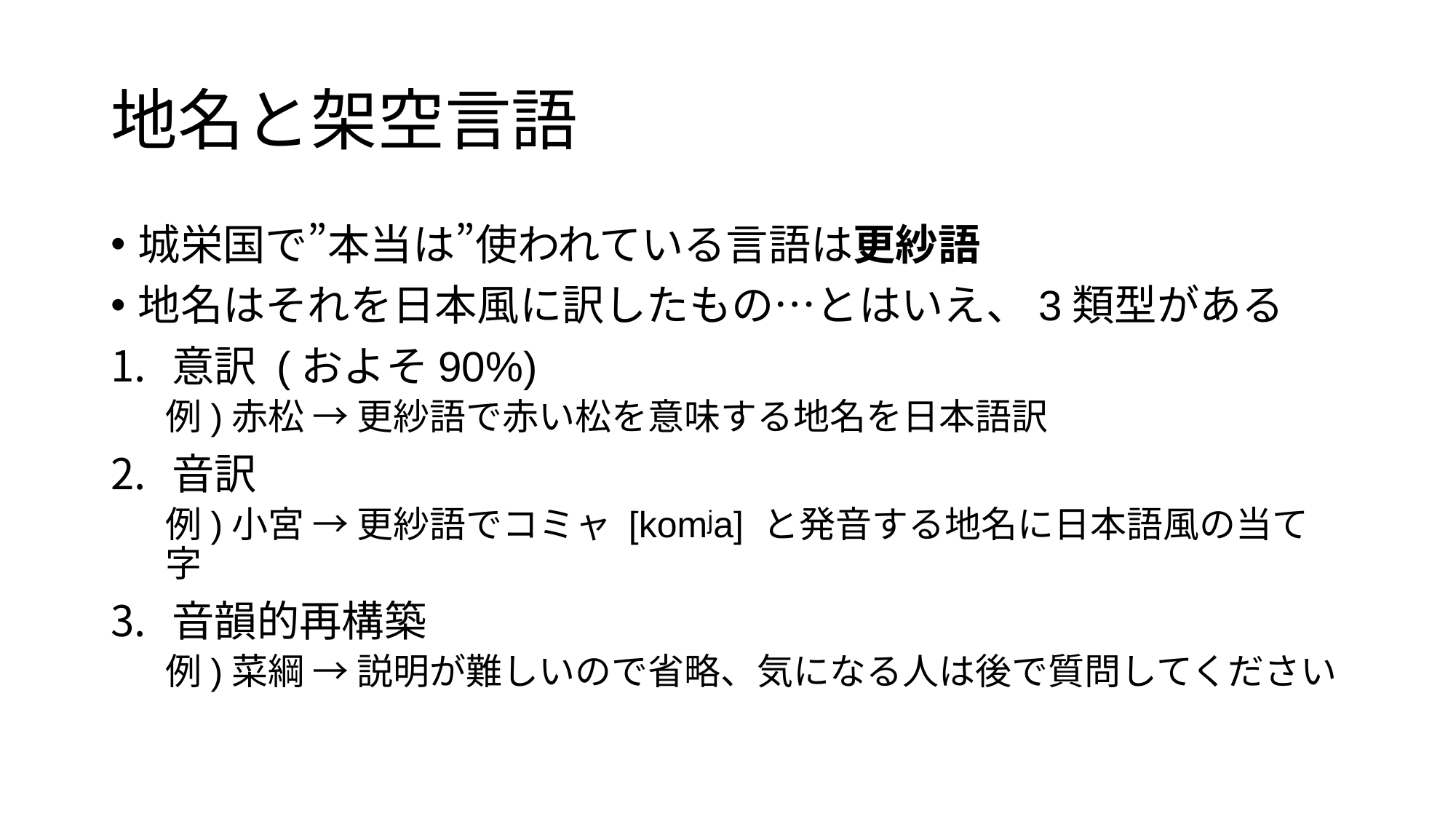

# 地名と架空言語
城栄国で”本当は”使われている言語は更紗語
地名はそれを日本風に訳したもの…とはいえ、3類型がある
意訳 (およそ90%)
例)赤松 → 更紗語で赤い松を意味する地名を日本語訳
音訳
例)小宮 → 更紗語でコミャ [komʲa] と発音する地名に日本語風の当て字
音韻的再構築
例)菜綱 → 説明が難しいので省略、気になる人は後で質問してください